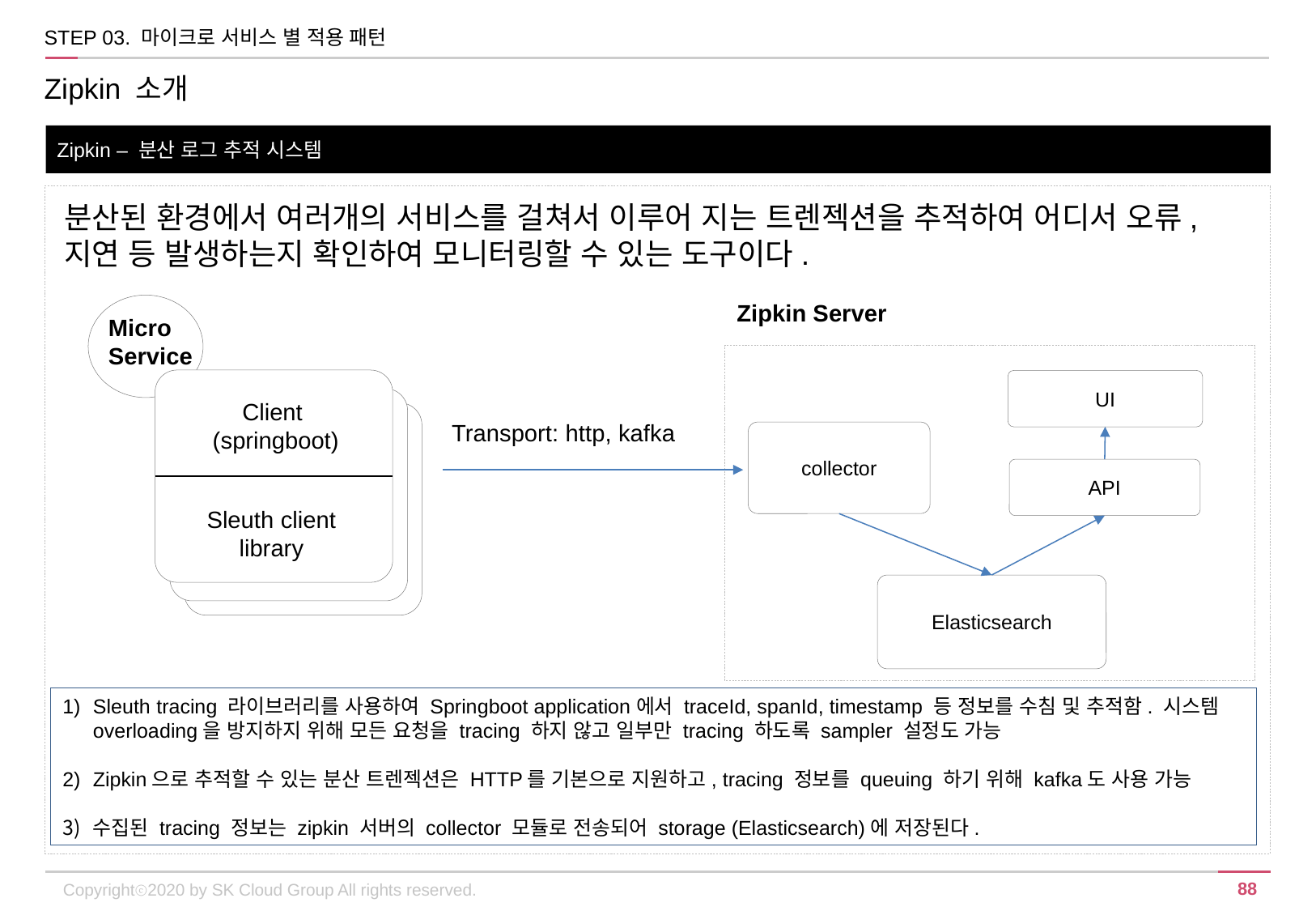

STEP 03. 마이크로 서비스 별 적용 패턴
Zipkin 소개
Zipkin – 분산 로그 추적 시스템
분산된 환경에서 여러개의 서비스를 걸쳐서 이루어 지는 트렌젝션을 추적하여 어디서 오류, 지연 등 발생하는지 확인하여 모니터링할 수 있는 도구이다.
Zipkin Server

Micro
Service

UI

Client
(springboot)

Transport: http, kafka
collector
API
Sleuth client
library
Elasticsearch
Sleuth tracing 라이브러리를 사용하여 Springboot application에서 traceId, spanId, timestamp 등 정보를 수침 및 추적함. 시스템 overloading을 방지하지 위해 모든 요청을 tracing 하지 않고 일부만 tracing 하도록 sampler 설정도 가능

Zipkin으로 추적할 수 있는 분산 트렌젝션은 HTTP를 기본으로 지원하고, tracing 정보를 queuing 하기 위해 kafka도 사용 가능

수집된 tracing 정보는 zipkin 서버의 collector 모듈로 전송되어 storage (Elasticsearch)에 저장된다.
Copyrightⓒ2020 by SK Cloud Group All rights reserved.